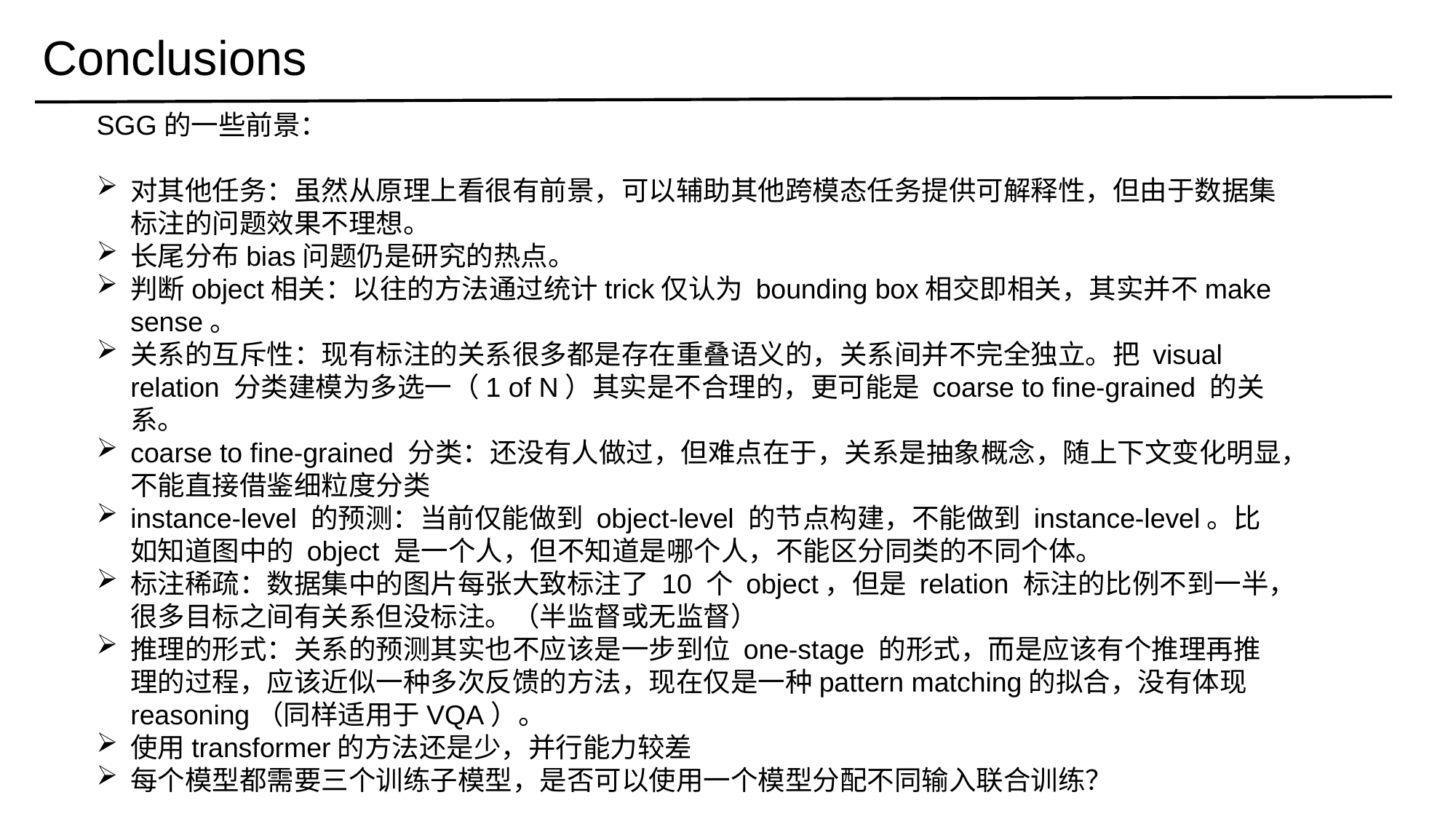

Conclusions
SGG的一些前景：

对其他任务：虽然从原理上看很有前景，可以辅助其他跨模态任务提供可解释性，但由于数据集标注的问题效果不理想。
长尾分布bias问题仍是研究的热点。
判断object相关：以往的方法通过统计trick仅认为 bounding box相交即相关，其实并不make sense。
关系的互斥性：现有标注的关系很多都是存在重叠语义的，关系间并不完全独立。把 visual relation 分类建模为多选一（1 of N）其实是不合理的，更可能是 coarse to fine-grained 的关系。
coarse to fine-grained 分类：还没有人做过，但难点在于，关系是抽象概念，随上下文变化明显，不能直接借鉴细粒度分类
instance-level 的预测：当前仅能做到 object-level 的节点构建，不能做到 instance-level。比如知道图中的 object 是一个人，但不知道是哪个人，不能区分同类的不同个体。
标注稀疏：数据集中的图片每张大致标注了 10 个 object，但是 relation 标注的比例不到一半，很多目标之间有关系但没标注。（半监督或无监督）
推理的形式：关系的预测其实也不应该是一步到位 one-stage 的形式，而是应该有个推理再推理的过程，应该近似一种多次反馈的方法，现在仅是一种pattern matching的拟合，没有体现reasoning（同样适用于VQA）。
使用transformer的方法还是少，并行能力较差
每个模型都需要三个训练子模型，是否可以使用一个模型分配不同输入联合训练？